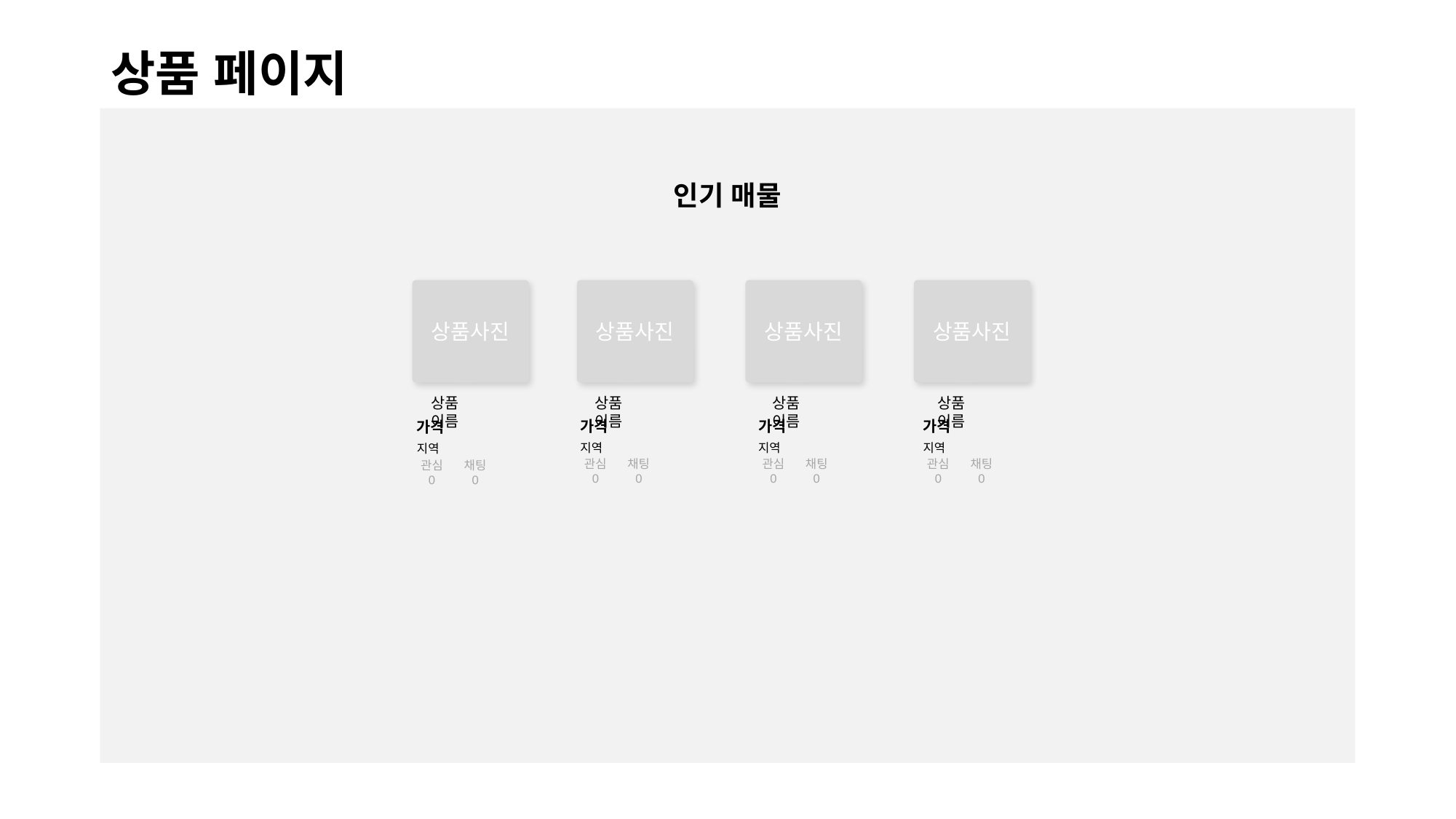

# 상품 페이지

인기 매물
상품사진
상품사진
상품사진
상품사진
상품 이름
상품 이름
상품 이름
상품 이름
가격
가격
가격
가격
지역
지역
지역
지역
관심 0
채팅 0
관심 0
채팅 0
관심 0
채팅 0
관심 0
채팅 0